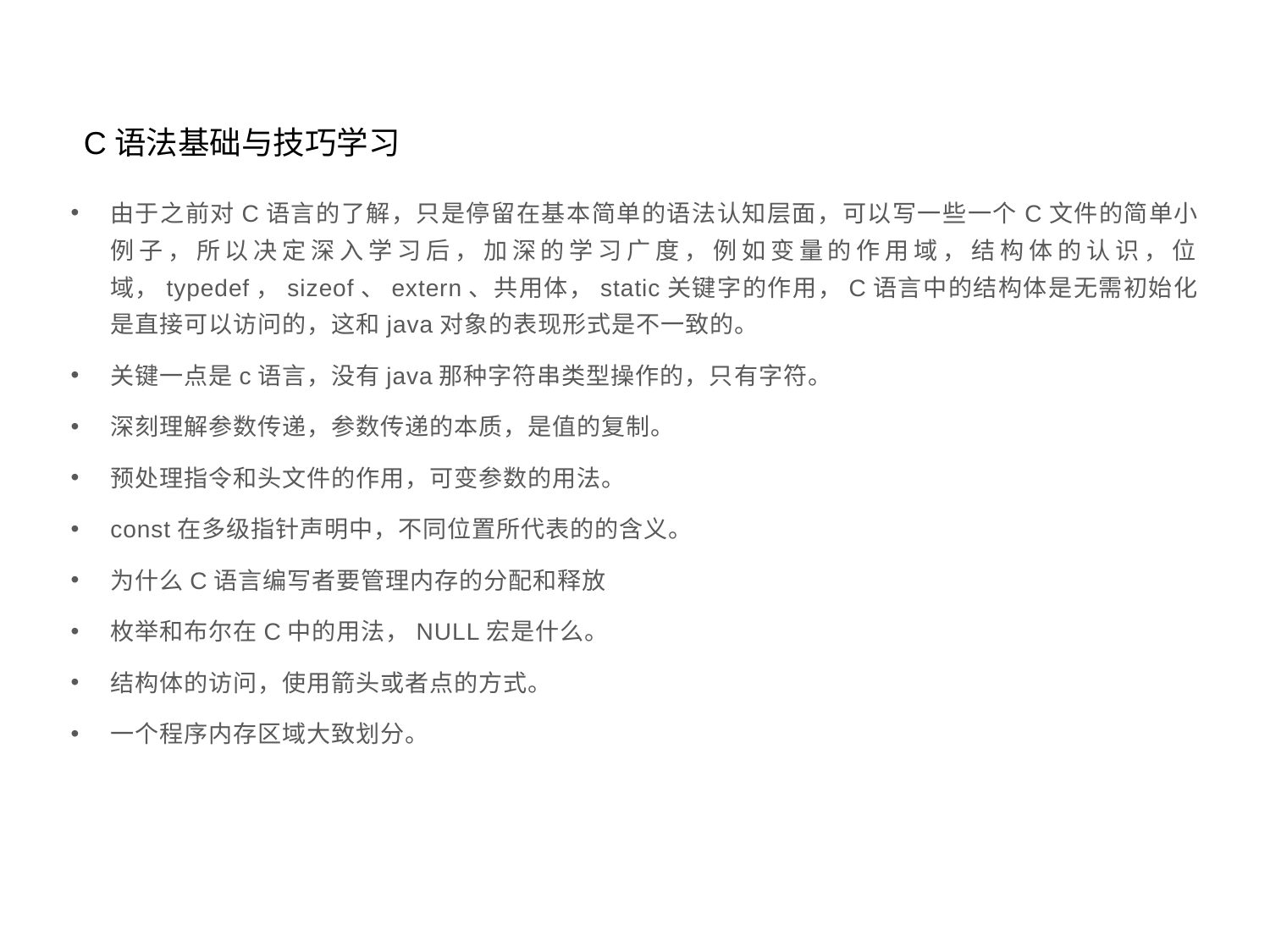

C语法基础与技巧学习
由于之前对C语言的了解，只是停留在基本简单的语法认知层面，可以写一些一个C文件的简单小例子，所以决定深入学习后，加深的学习广度，例如变量的作用域，结构体的认识，位域，typedef，sizeof、extern、共用体，static关键字的作用，C语言中的结构体是无需初始化是直接可以访问的，这和java对象的表现形式是不一致的。
关键一点是c语言，没有java那种字符串类型操作的，只有字符。
深刻理解参数传递，参数传递的本质，是值的复制。
预处理指令和头文件的作用，可变参数的用法。
const在多级指针声明中，不同位置所代表的的含义。
为什么C语言编写者要管理内存的分配和释放
枚举和布尔在C中的用法，NULL宏是什么。
结构体的访问，使用箭头或者点的方式。
一个程序内存区域大致划分。